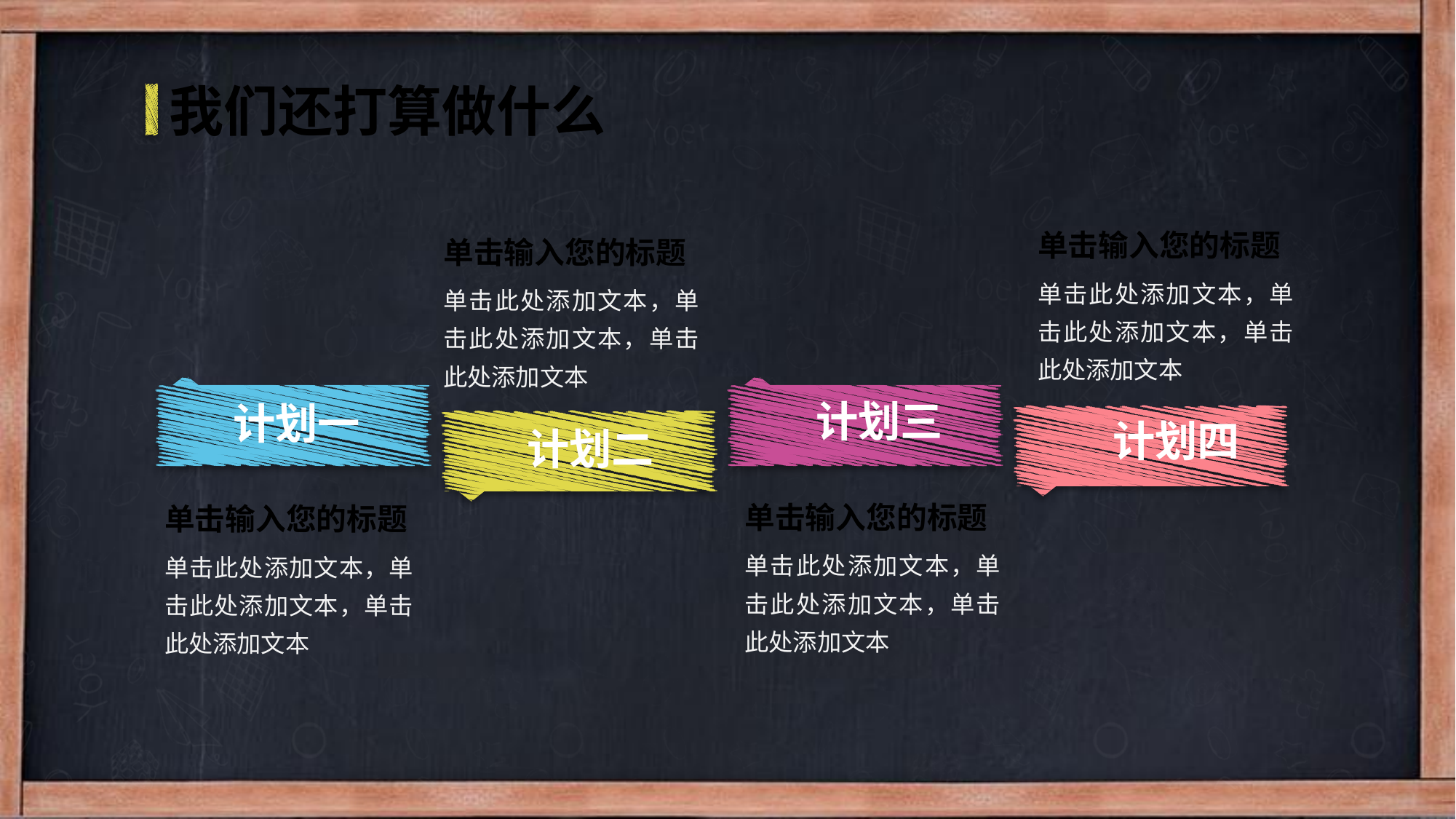

我们还打算做什么

单击输入您的标题
单击输入您的标题
单击此处添加文本，单击此处添加文本，单击此处添加文本
单击此处添加文本，单击此处添加文本，单击此处添加文本

计划三
计划一

计划四

计划二
单击输入您的标题
单击输入您的标题
单击此处添加文本，单击此处添加文本，单击此处添加文本
单击此处添加文本，单击此处添加文本，单击此处添加文本